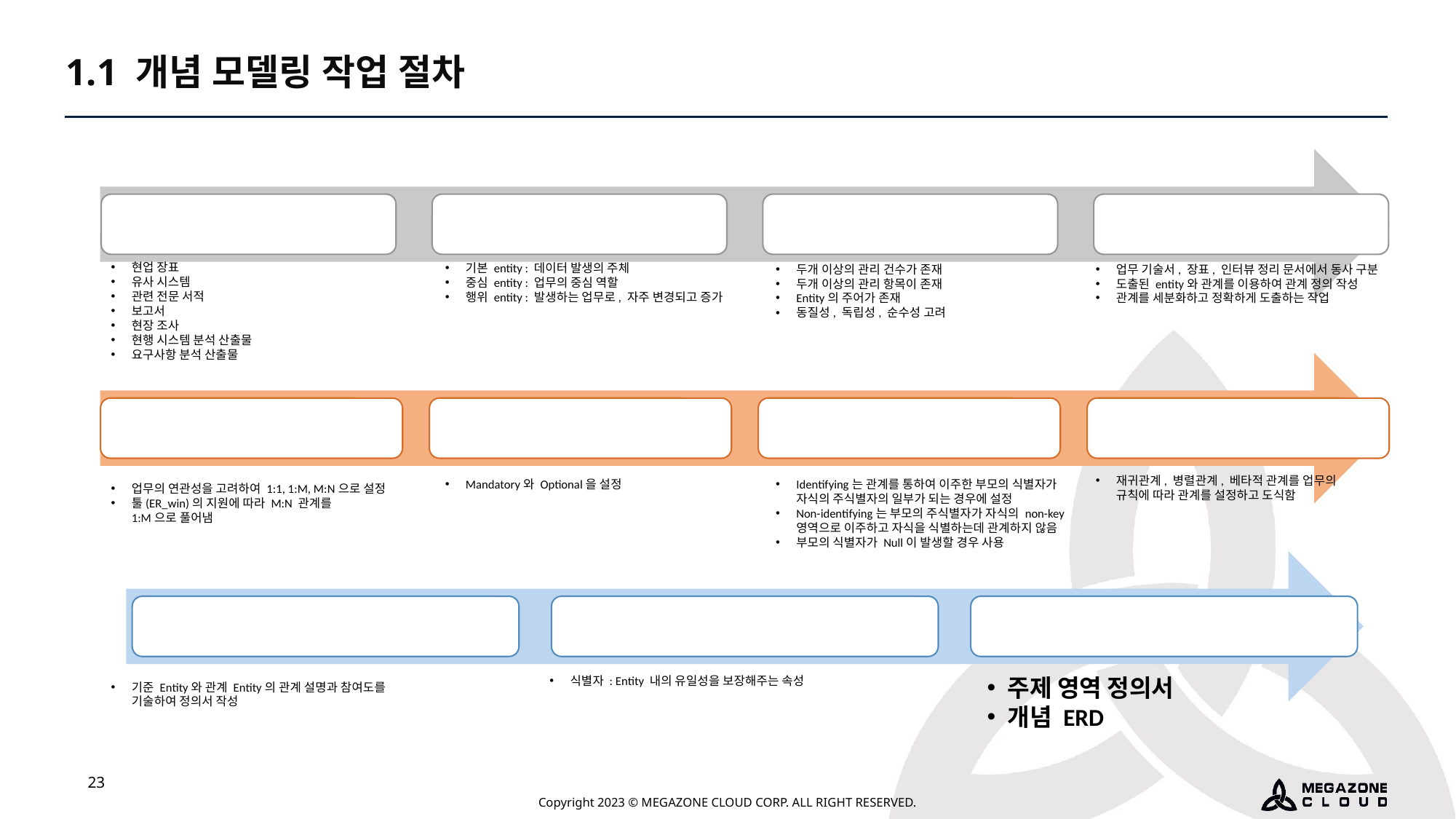

1.1 개념 모델링 작업 절차

Entity 수집
Entity 분류
Entity 선정
관계의 도출
현업 장표
유사 시스템
관련 전문 서적
보고서
현장 조사
현행 시스템 분석 산출물
요구사항 분석 산출물
기본 entity : 데이터 발생의 주체
중심 entity : 업무의 중심 역할
행위 entity : 발생하는 업무로, 자주 변경되고 증가
두개 이상의 관리 건수가 존재
두개 이상의 관리 항목이 존재
Entity의 주어가 존재
동질성, 독립성, 순수성 고려
업무 기술서, 장표, 인터뷰 정리 문서에서 동사 구분
도출된 entity와 관계를 이용하여 관계 정의 작성
관계를 세분화하고 정확하게 도출하는 작업

Cardinality 설정
참여도의 설정
식별 관계의 설정
관계의 설정
재귀관계, 병렬관계, 베타적 관계를 업무의
규칙에 따라 관계를 설정하고 도식함
Mandatory와 Optional을 설정
Identifying는 관계를 통하여 이주한 부모의 식별자가
자식의 주식별자의 일부가 되는 경우에 설정
Non-identifying는 부모의 주식별자가 자식의 non-key
영역으로 이주하고 자식을 식별하는데 관계하지 않음
부모의 식별자가 Null이 발생할 경우 사용
업무의 연관성을 고려하여 1:1, 1:M, M:N으로 설정
툴(ER_win)의 지원에 따라 M:N 관계를
1:M으로 풀어냄

관계 정의서 작성
식별자 정의
산출물 작성
식별자 : Entity 내의 유일성을 보장해주는 속성
주제 영역 정의서
개념 ERD
기준 Entity와 관계 Entity의 관계 설명과 참여도를
기술하여 정의서 작성